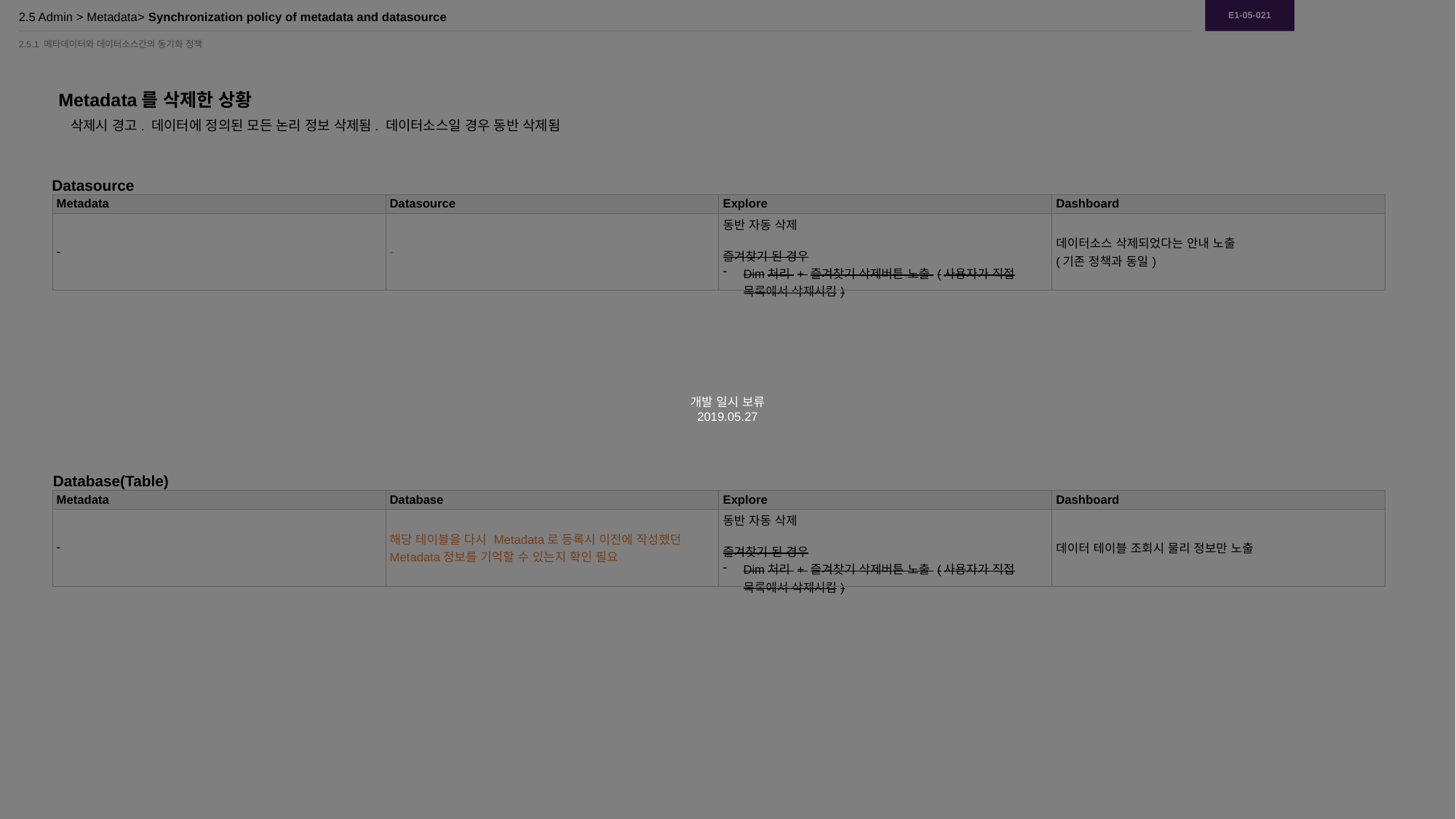

E1-05-021
개발 일시 보류
2019.05.27
# 2.5 Admin > Metadata> Synchronization policy of metadata and datasource
2.5.1 메타데이터와 데이터소스간의 동기화 정책
Metadata를 삭제한 상황
삭제시 경고. 데이터에 정의된 모든 논리 정보 삭제됨. 데이터소스일 경우 동반 삭제됨
Datasource
| Metadata | Datasource | Explore | Dashboard |
| --- | --- | --- | --- |
| - | - | 동반 자동 삭제 즐겨찾기 된 경우 Dim처리 + 즐겨찾기 삭제버튼 노출 (사용자가 직접 목록에서 삭제시킴) | 데이터소스 삭제되었다는 안내 노출 (기존 정책과 동일) |
Database(Table)
| Metadata | Database | Explore | Dashboard |
| --- | --- | --- | --- |
| - | 해당 테이블을 다시 Metadata로 등록시 이전에 작성했던 Metadata정보를 기억할 수 있는지 확인 필요 | 동반 자동 삭제 즐겨찾기 된 경우 Dim처리 + 즐겨찾기 삭제버튼 노출 (사용자가 직접 목록에서 삭제시킴) | 데이터 테이블 조회시 물리 정보만 노출 |